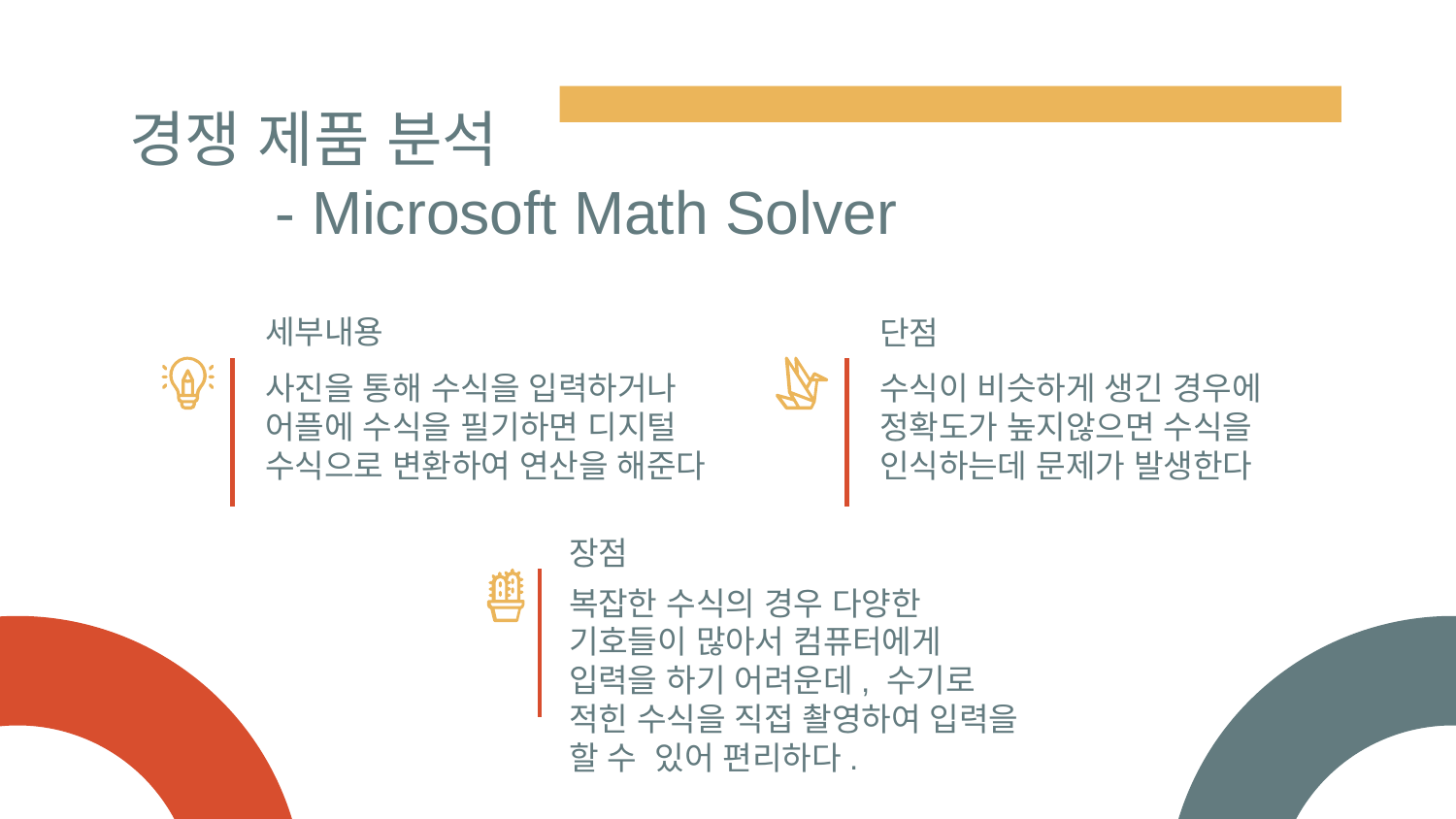

# 경쟁 제품 분석 - Microsoft Math Solver
세부내용
단점
수식이 비슷하게 생긴 경우에 정확도가 높지않으면 수식을 인식하는데 문제가 발생한다
사진을 통해 수식을 입력하거나 어플에 수식을 필기하면 디지털 수식으로 변환하여 연산을 해준다

장점

복잡한 수식의 경우 다양한 기호들이 많아서 컴퓨터에게 입력을 하기 어려운데, 수기로 적힌 수식을 직접 촬영하여 입력을 할 수  있어 편리하다.